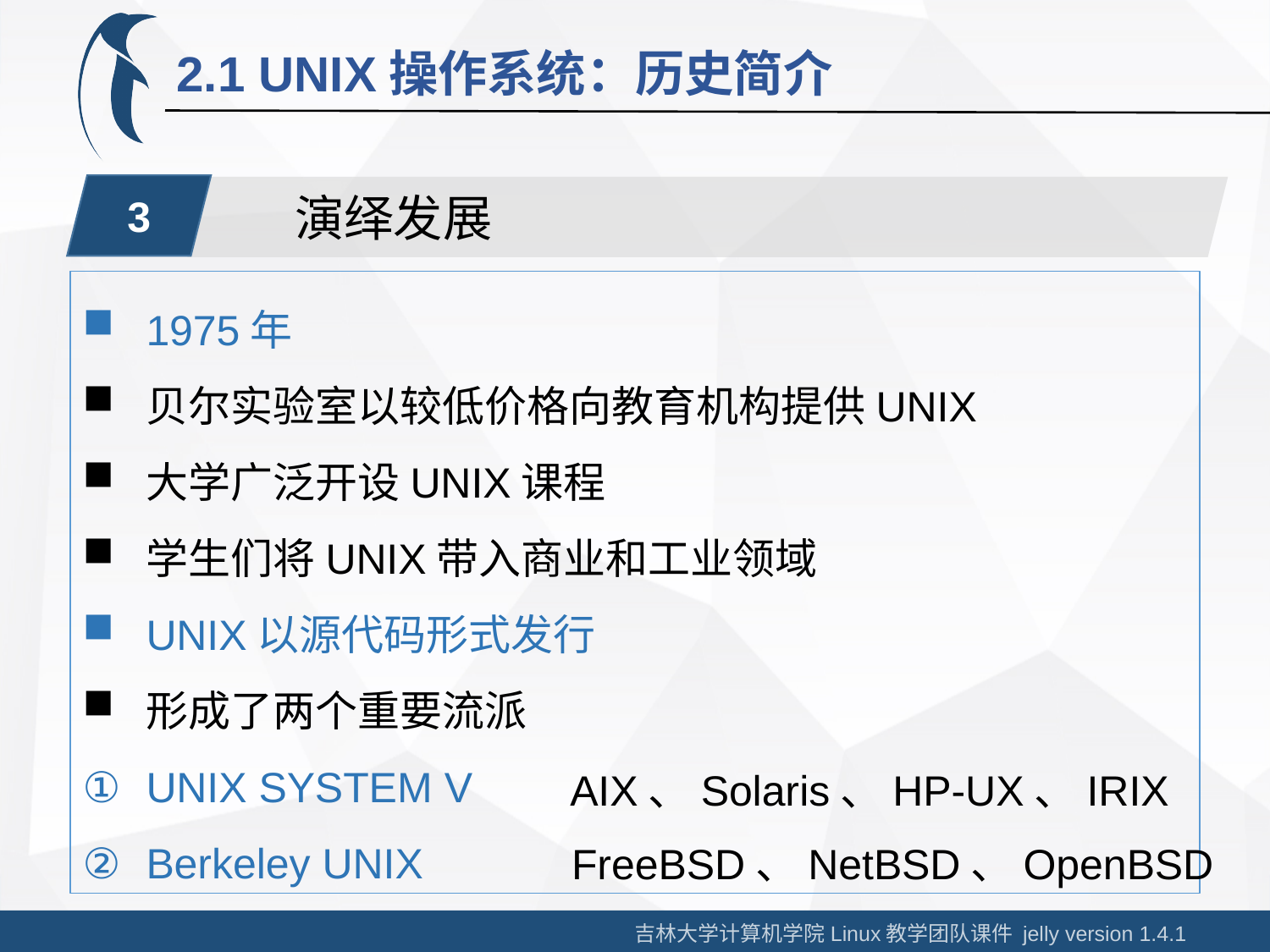

2.1 UNIX操作系统：历史简介
3
演绎发展
1975年
贝尔实验室以较低价格向教育机构提供UNIX
大学广泛开设UNIX课程
学生们将UNIX带入商业和工业领域
UNIX以源代码形式发行
形成了两个重要流派
UNIX SYSTEM V
Berkeley UNIX
AIX、Solaris、HP-UX、IRIX
FreeBSD、NetBSD、OpenBSD